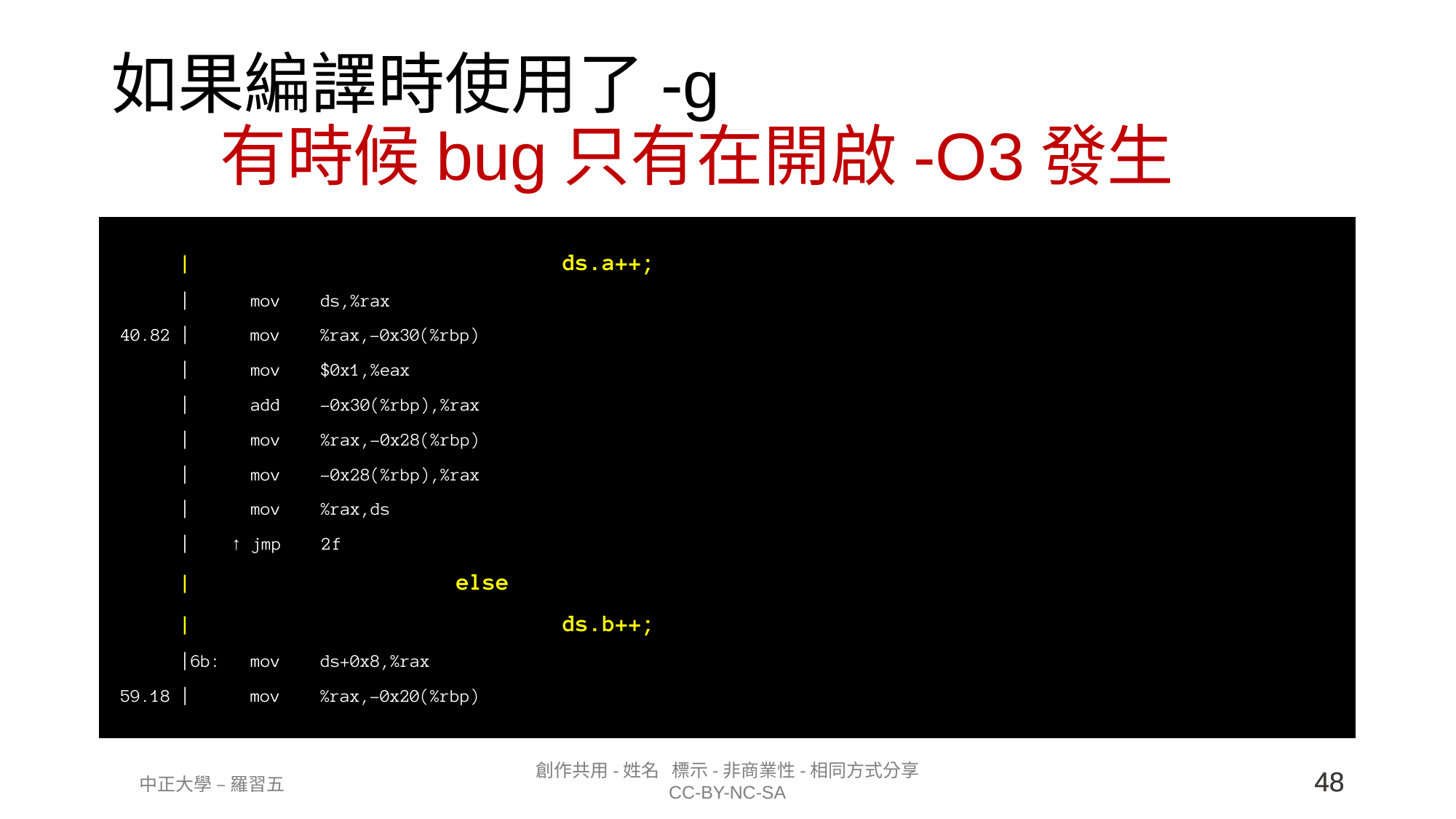

# 如果編譯時使用了-g 有時候bug只有在開啟-O3發生
       │                            ds.a++;
       │      mov    ds,%rax
 40.82 │      mov    %rax,-0x30(%rbp)
       │      mov    $0x1,%eax
       │      add    -0x30(%rbp),%rax
       │      mov    %rax,-0x28(%rbp)
       │      mov    -0x28(%rbp),%rax
       │      mov    %rax,ds
       │    ↑ jmp    2f
       │                    else
       │                            ds.b++;
       │6b:   mov    ds+0x8,%rax
 59.18 │      mov    %rax,-0x20(%rbp)